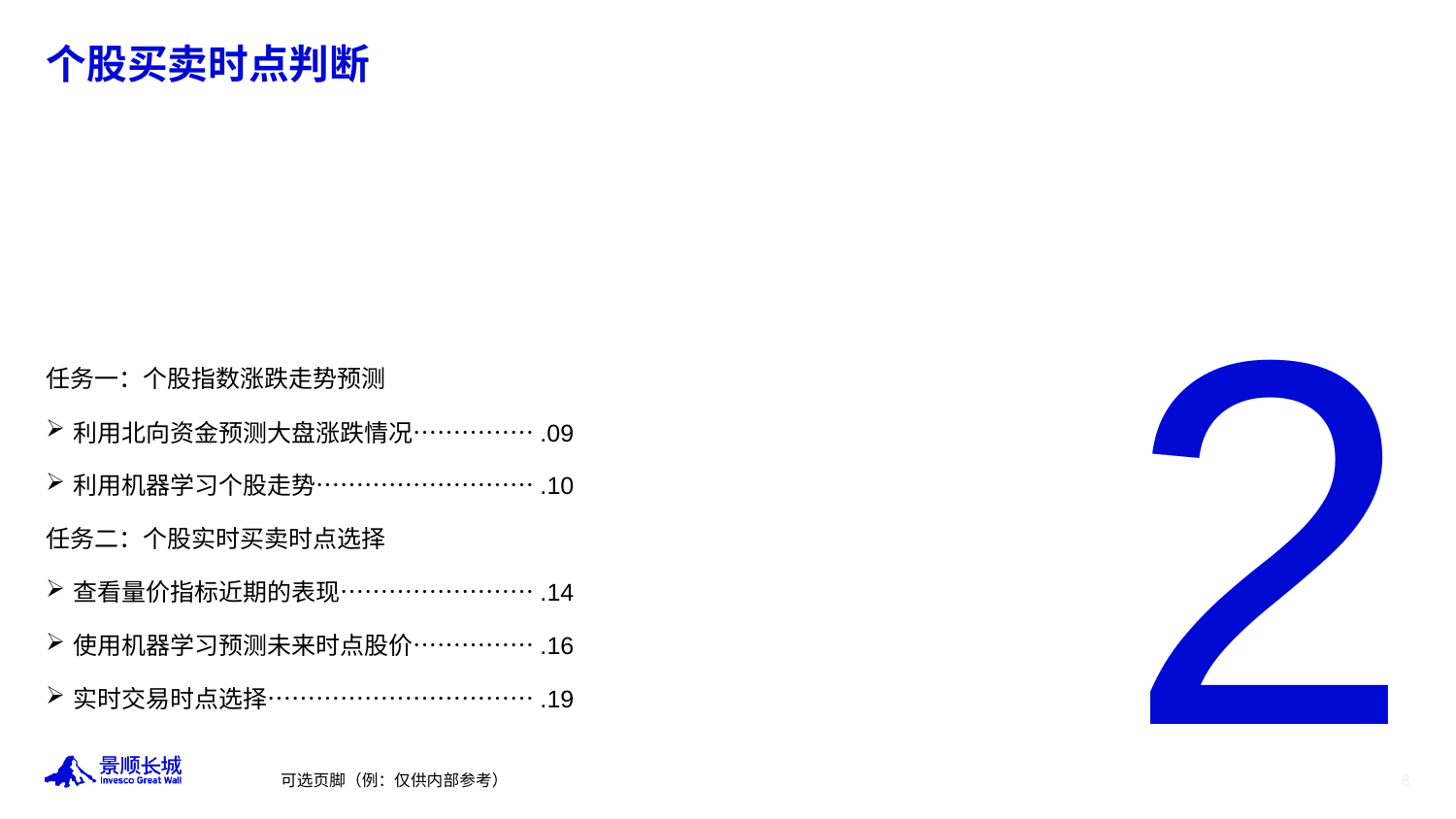

2
5
6
3
8
9
4
7
2
# 个股买卖时点判断
任务一：个股指数涨跌走势预测
利用北向资金预测大盘涨跌情况…………….09
利用机器学习个股走势……………………….10
任务二：个股实时买卖时点选择
查看量价指标近期的表现…………………….14
使用机器学习预测未来时点股价…………….16
实时交易时点选择…………………………….19

可选页脚（例：仅供内部参考）
8